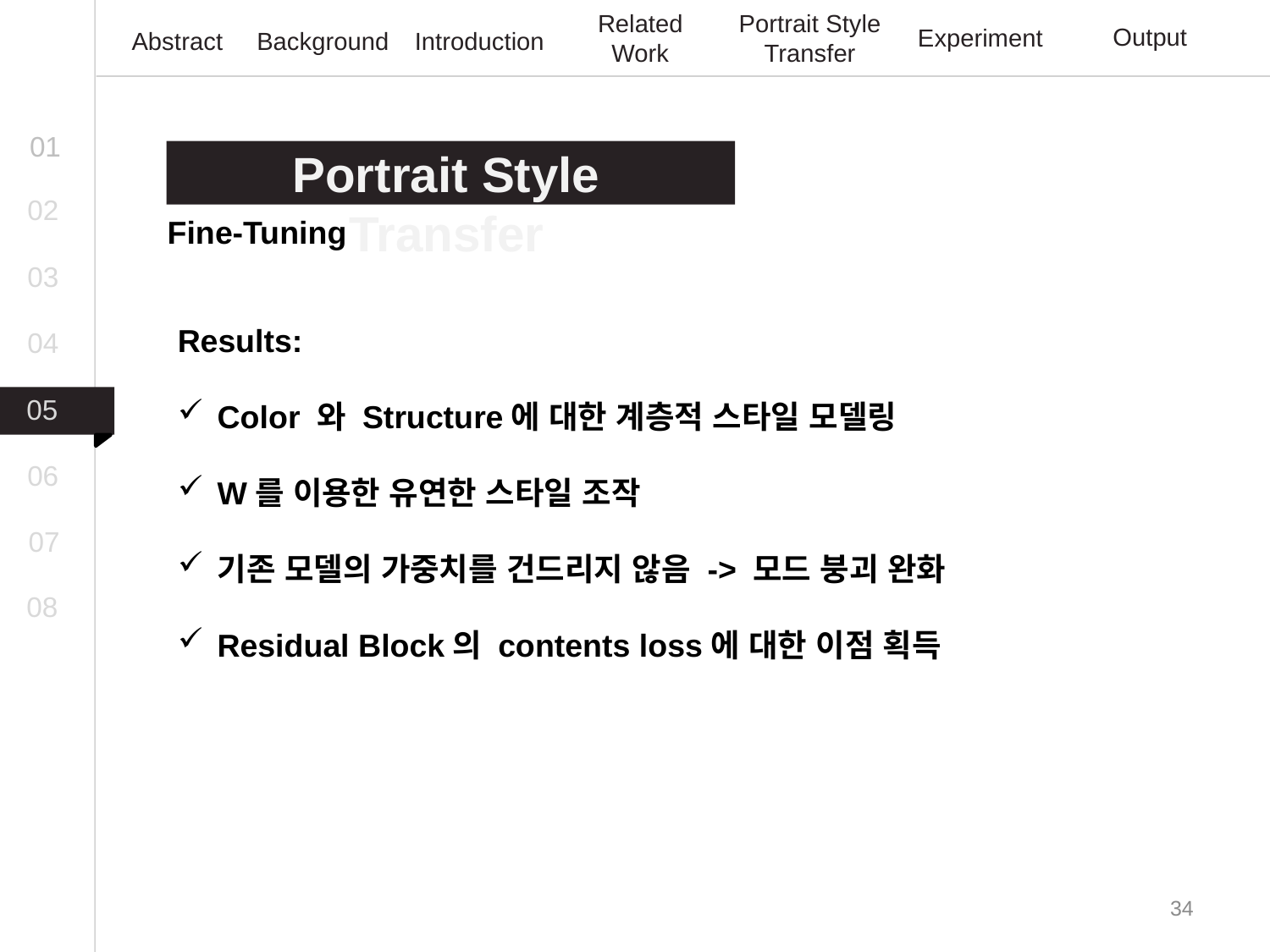

Related Work
Portrait Style Transfer
Output
Experiment
Abstract
Background
Introduction
01
Portrait Style Transfer

02
Fine-Tuning
03
Results:
Color 와 Structure에 대한 계층적 스타일 모델링
W를 이용한 유연한 스타일 조작
기존 모델의 가중치를 건드리지 않음 -> 모드 붕괴 완화
Residual Block의 contents loss에 대한 이점 획득
04
05

06
07
08
34